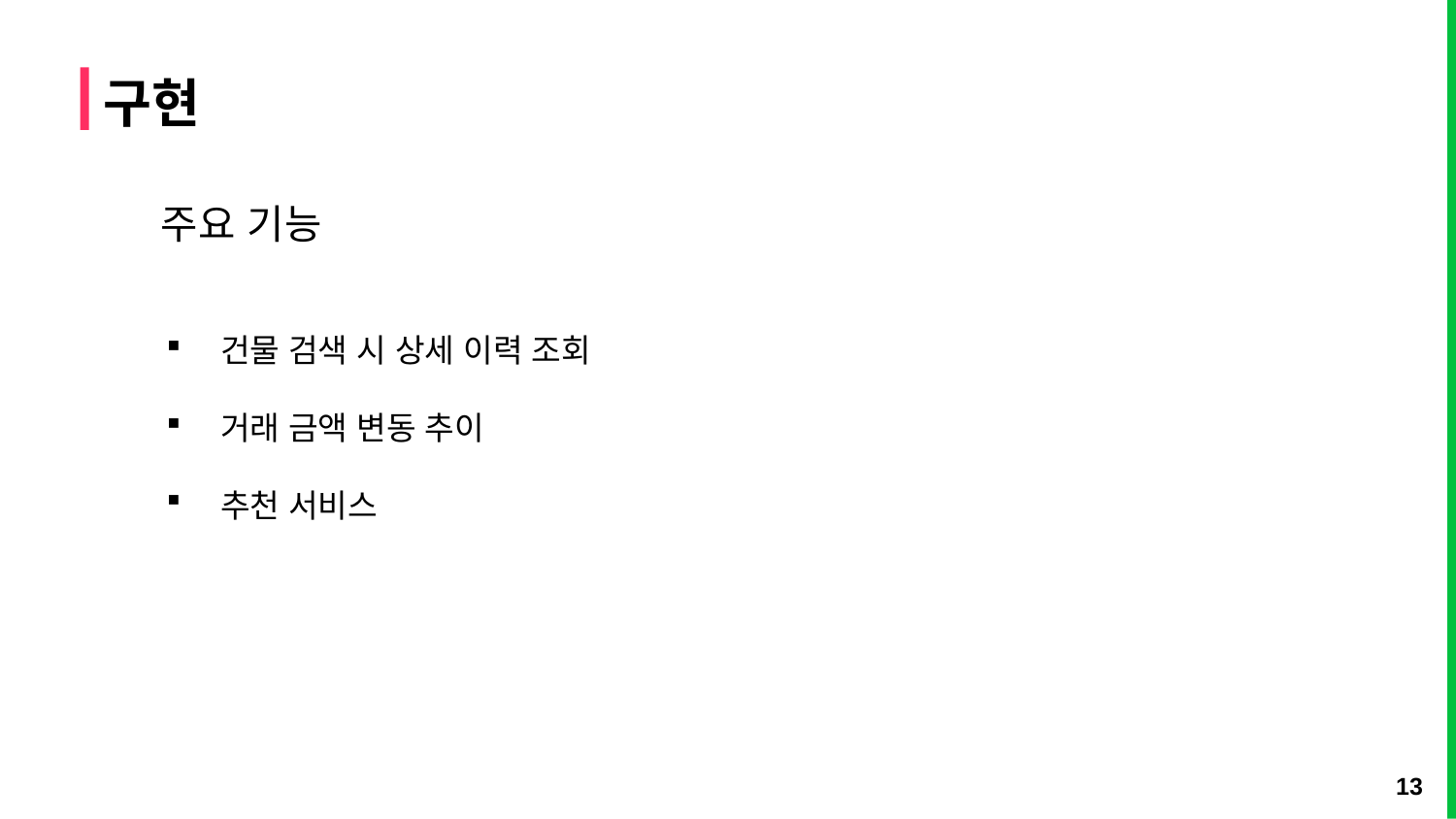

구현
주요 기능
건물 검색 시 상세 이력 조회
거래 금액 변동 추이
추천 서비스
13